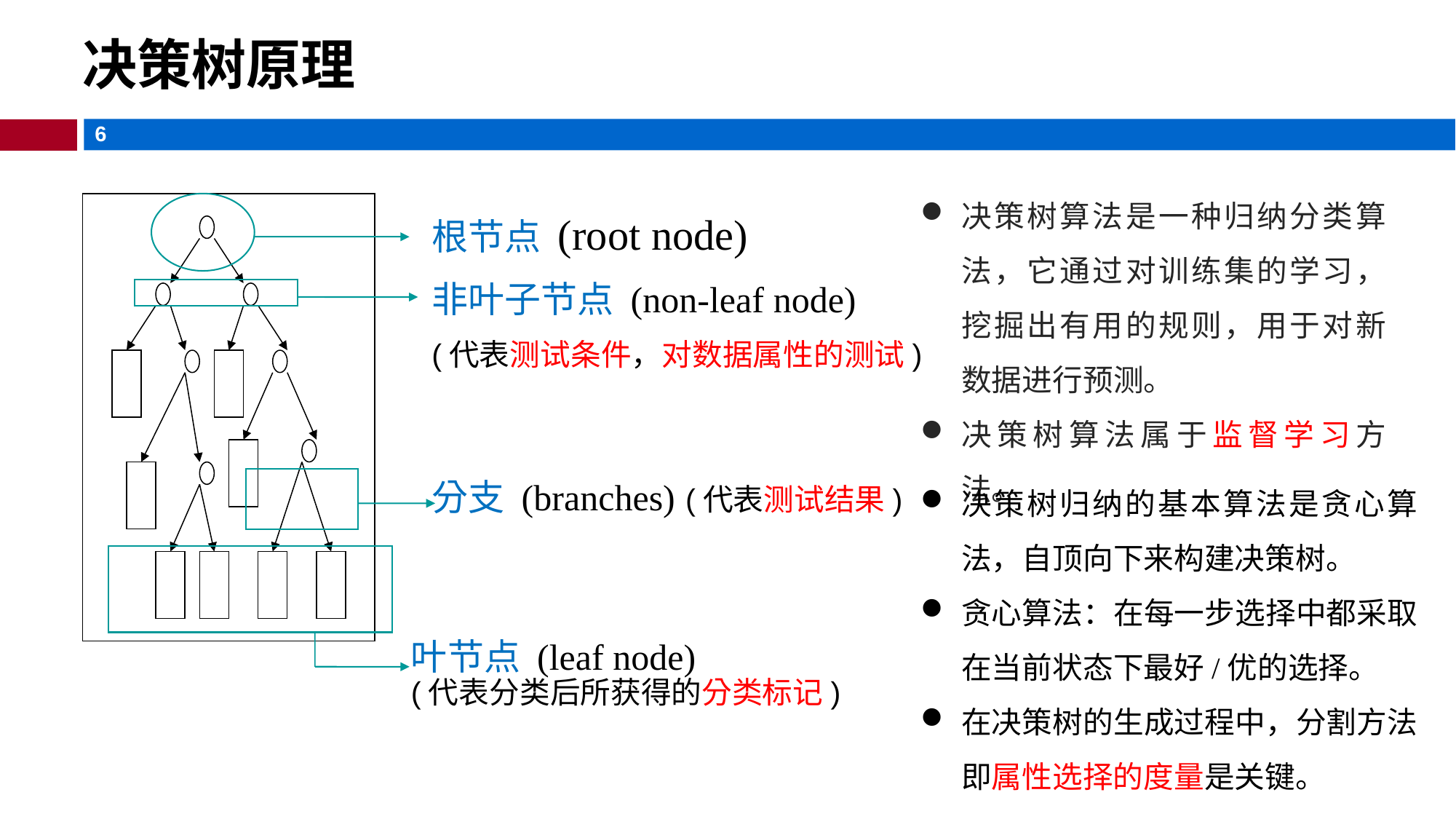

决策树原理
决策树算法是一种归纳分类算法，它通过对训练集的学习，挖掘出有用的规则，用于对新数据进行预测。
决策树算法属于监督学习方法。

根节点 (root node)

非叶子节点 (non-leaf node)
(代表测试条件，对数据属性的测试)

决策树归纳的基本算法是贪心算法，自顶向下来构建决策树。
贪心算法：在每一步选择中都采取在当前状态下最好/优的选择。
在决策树的生成过程中，分割方法即属性选择的度量是关键。

分支 (branches) (代表测试结果)

叶节点 (leaf node)
(代表分类后所获得的分类标记)